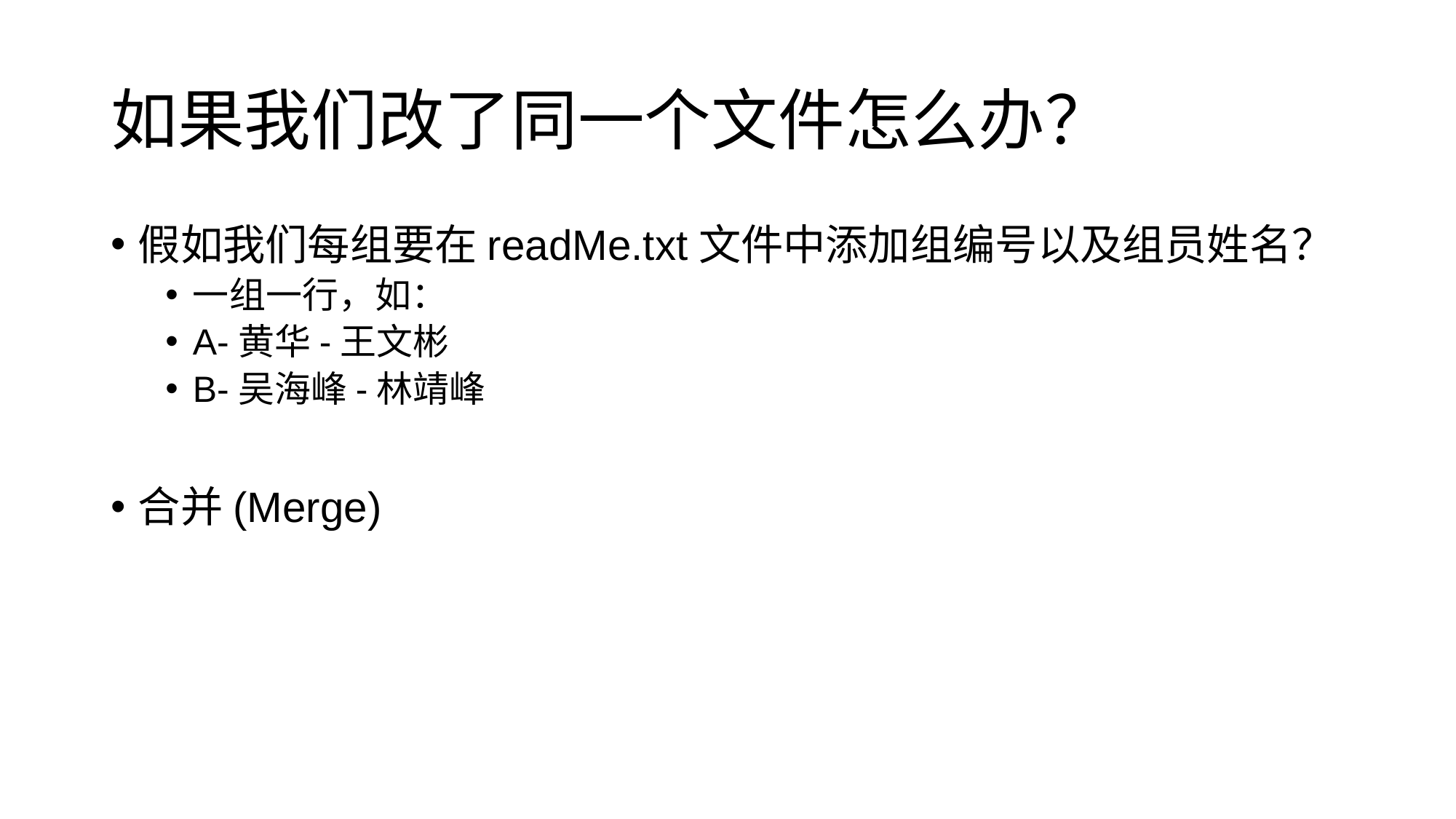

# 如果我们改了同一个文件怎么办？
假如我们每组要在readMe.txt文件中添加组编号以及组员姓名？
一组一行，如：
A-黄华-王文彬
B-吴海峰-林靖峰

合并(Merge)